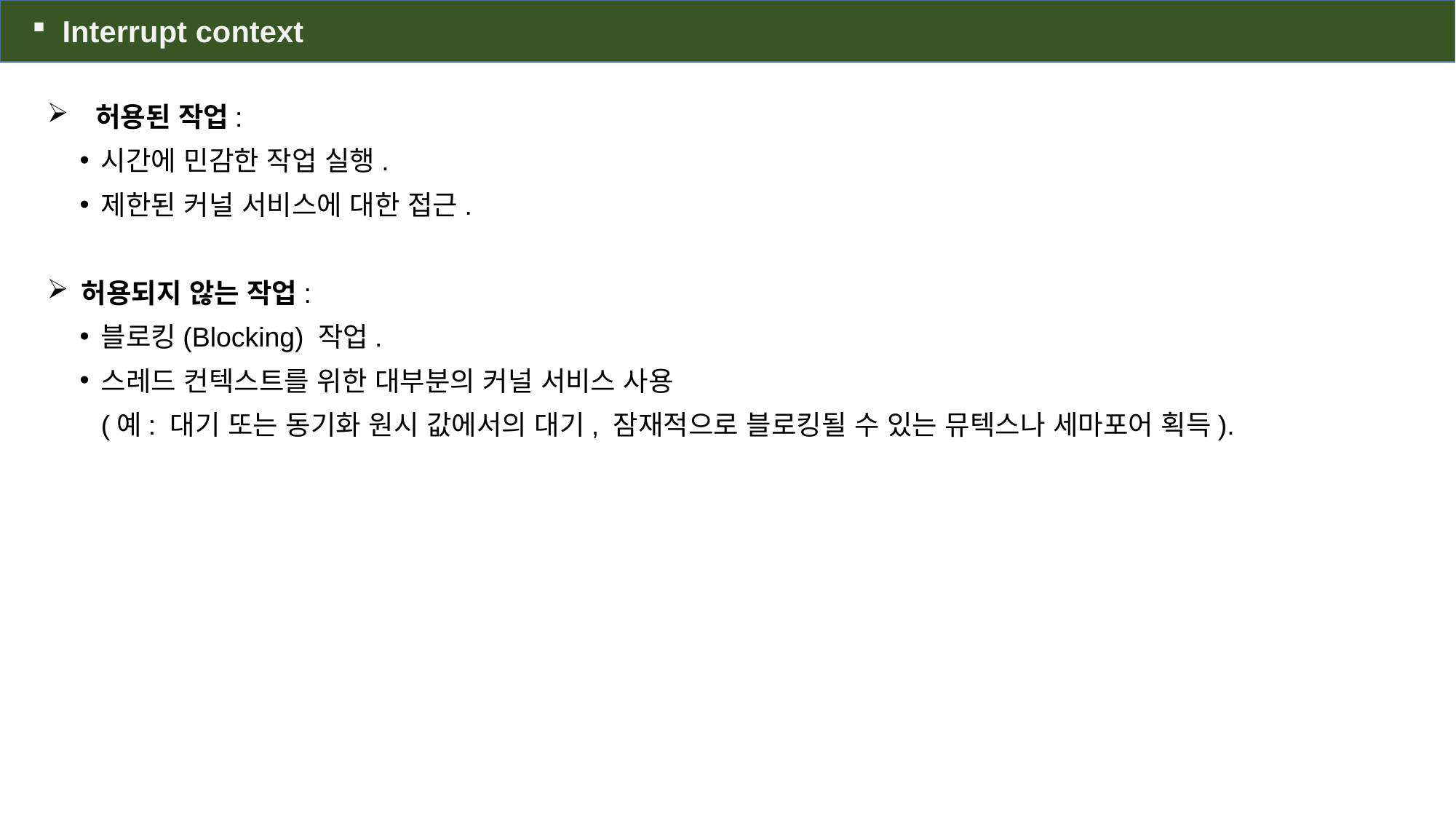

Interrupt context
 허용된 작업:
시간에 민감한 작업 실행.
제한된 커널 서비스에 대한 접근.

허용되지 않는 작업:
블로킹(Blocking) 작업.
스레드 컨텍스트를 위한 대부분의 커널 서비스 사용
(예: 대기 또는 동기화 원시 값에서의 대기, 잠재적으로 블로킹될 수 있는 뮤텍스나 세마포어 획득).